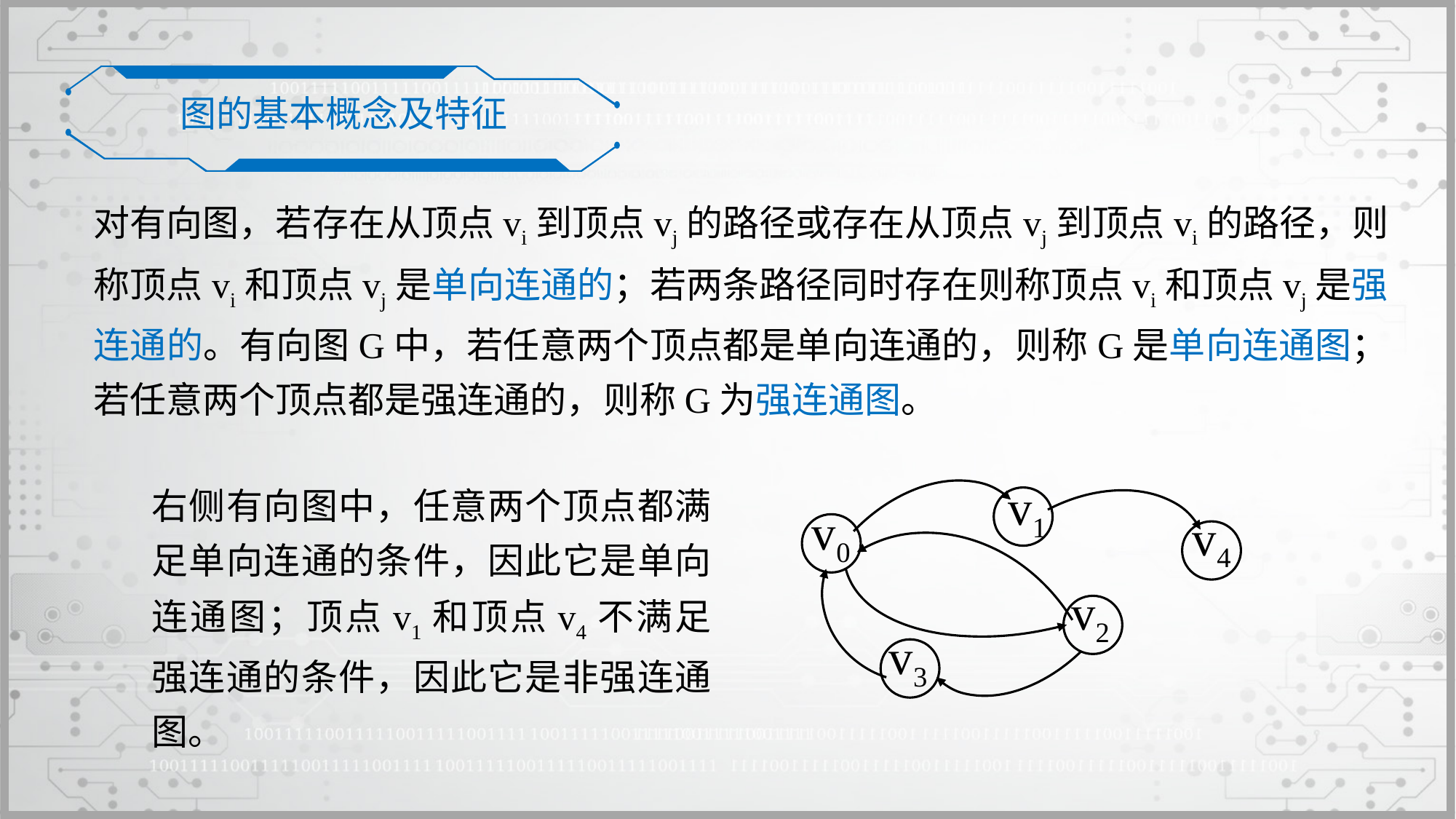

图的基本概念及特征
对有向图，若存在从顶点vi到顶点vj的路径或存在从顶点vj到顶点vi的路径，则称顶点vi和顶点vj是单向连通的；若两条路径同时存在则称顶点vi和顶点vj是强连通的。有向图G中，若任意两个顶点都是单向连通的，则称G是单向连通图；若任意两个顶点都是强连通的，则称G为强连通图。

v1

v0

v4

v2

v3

右侧有向图中，任意两个顶点都满足单向连通的条件，因此它是单向连通图；顶点v1和顶点v4不满足强连通的条件，因此它是非强连通图。